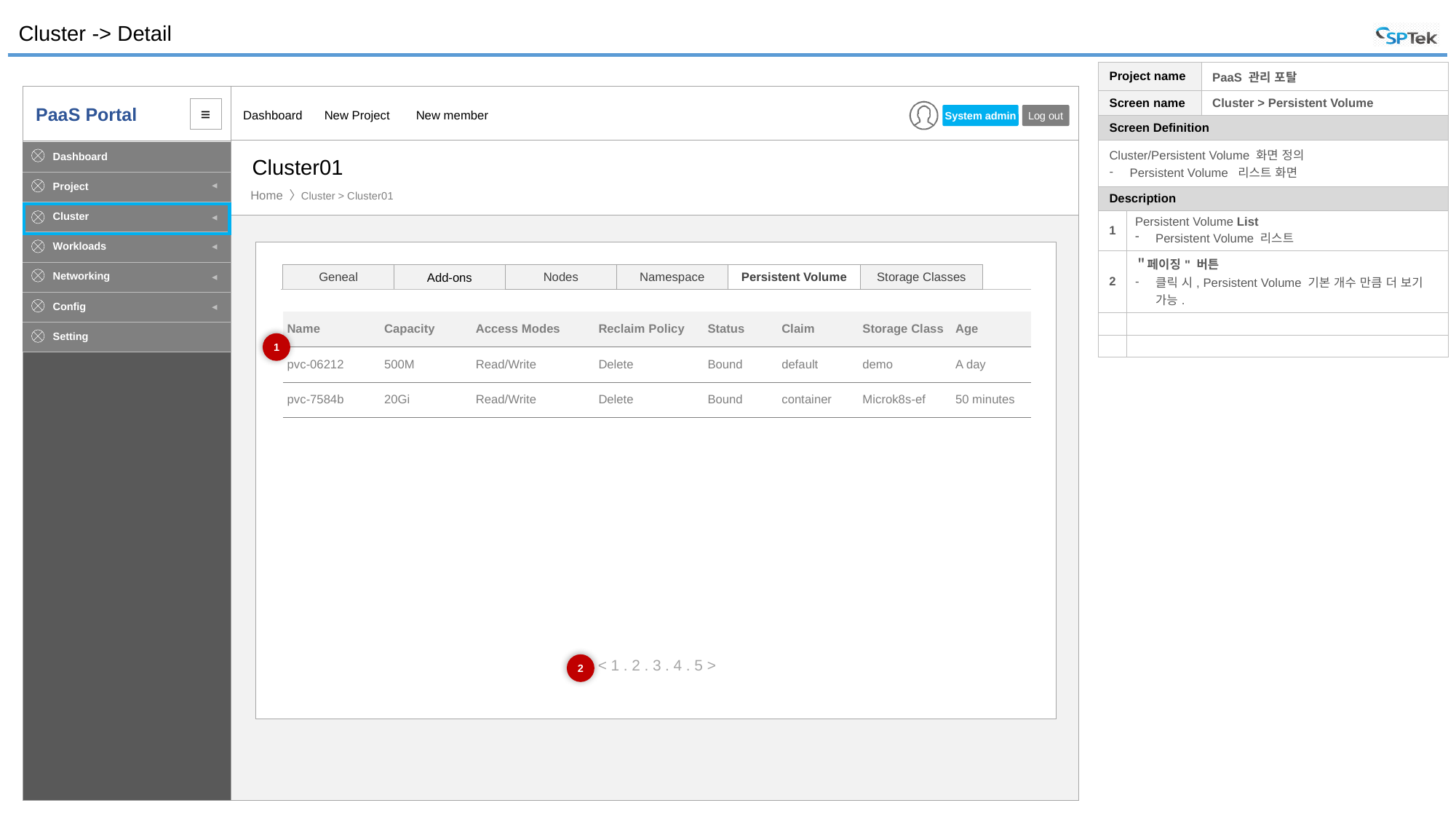

# Cluster -> Detail
| Project name |  | PaaS 관리 포탈 |
| --- | --- | --- |
| Screen name |  | Cluster > Persistent Volume |
| Screen Definition |  |  |
| Cluster/Persistent Volume 화면 정의 Persistent Volume 리스트 화면 |  |  |
| Description |  |  |
| 1 | Persistent Volume List Persistent Volume 리스트 |  |
| 2 | ＂페이징" 버튼 클릭 시, Persistent Volume 기본 개수 만큼 더 보기 가능. |  |
|  |  |  |
|  |  |  |
Cluster01
Cluster > Cluster01

Nodes
Namespace
Persistent Volume
Storage Classes
Geneal
Add-ons
| Name | Capacity | Access Modes | Reclaim Policy | Status | Claim | Storage Class | Age |
| --- | --- | --- | --- | --- | --- | --- | --- |
| pvc-06212 | 500M | Read/Write | Delete | Bound | default | demo | A day |
| pvc-7584b | 20Gi | Read/Write | Delete | Bound | container | Microk8s-ef | 50 minutes |
1
< 1 . 2 . 3 . 4 . 5 >
2